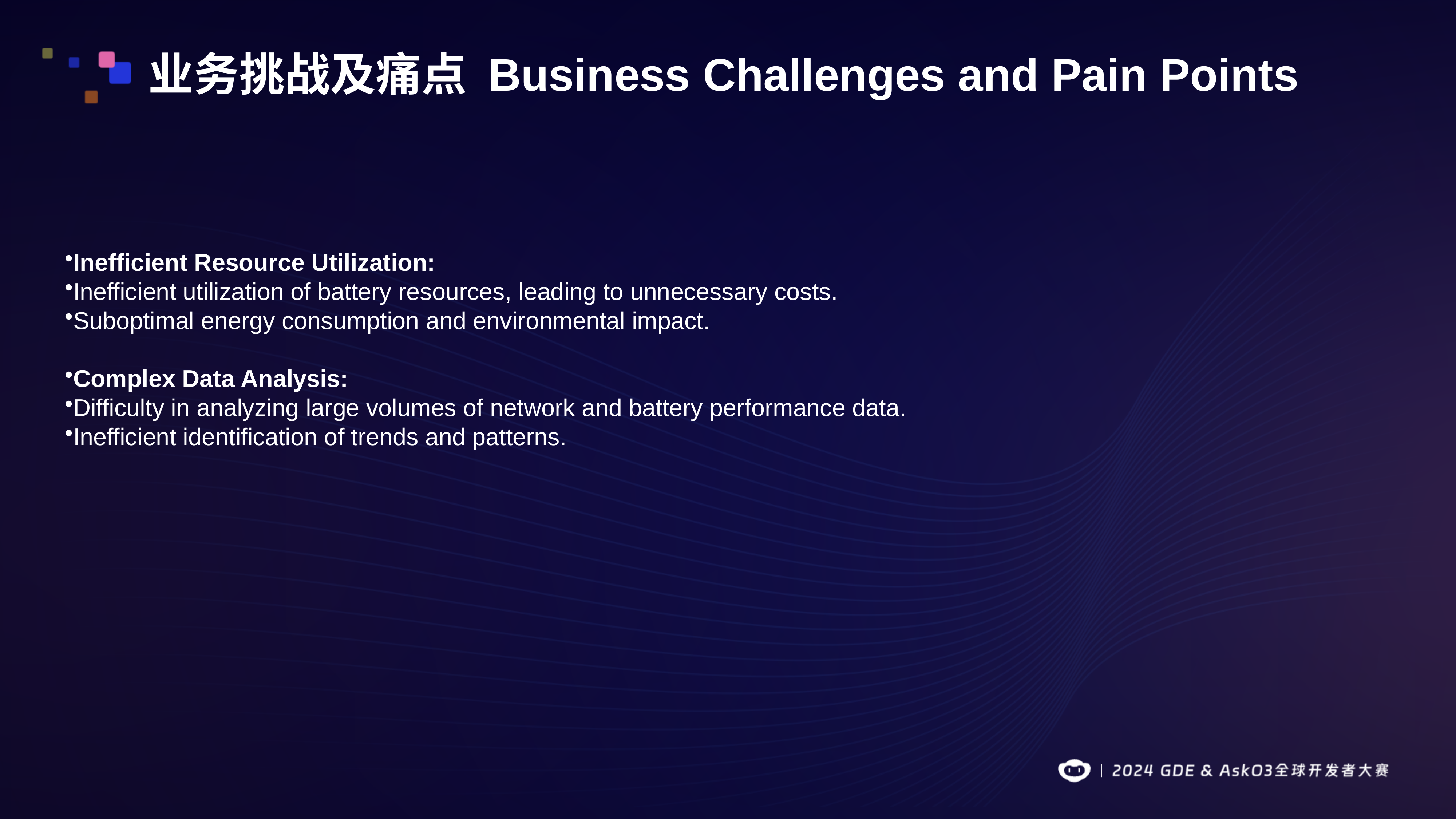

业务挑战及痛点 Business Challenges and Pain Points

Inefficient Resource Utilization:
Inefficient utilization of battery resources, leading to unnecessary costs.
Suboptimal energy consumption and environmental impact.

Complex Data Analysis:
Difficulty in analyzing large volumes of network and battery performance data.
Inefficient identification of trends and patterns.